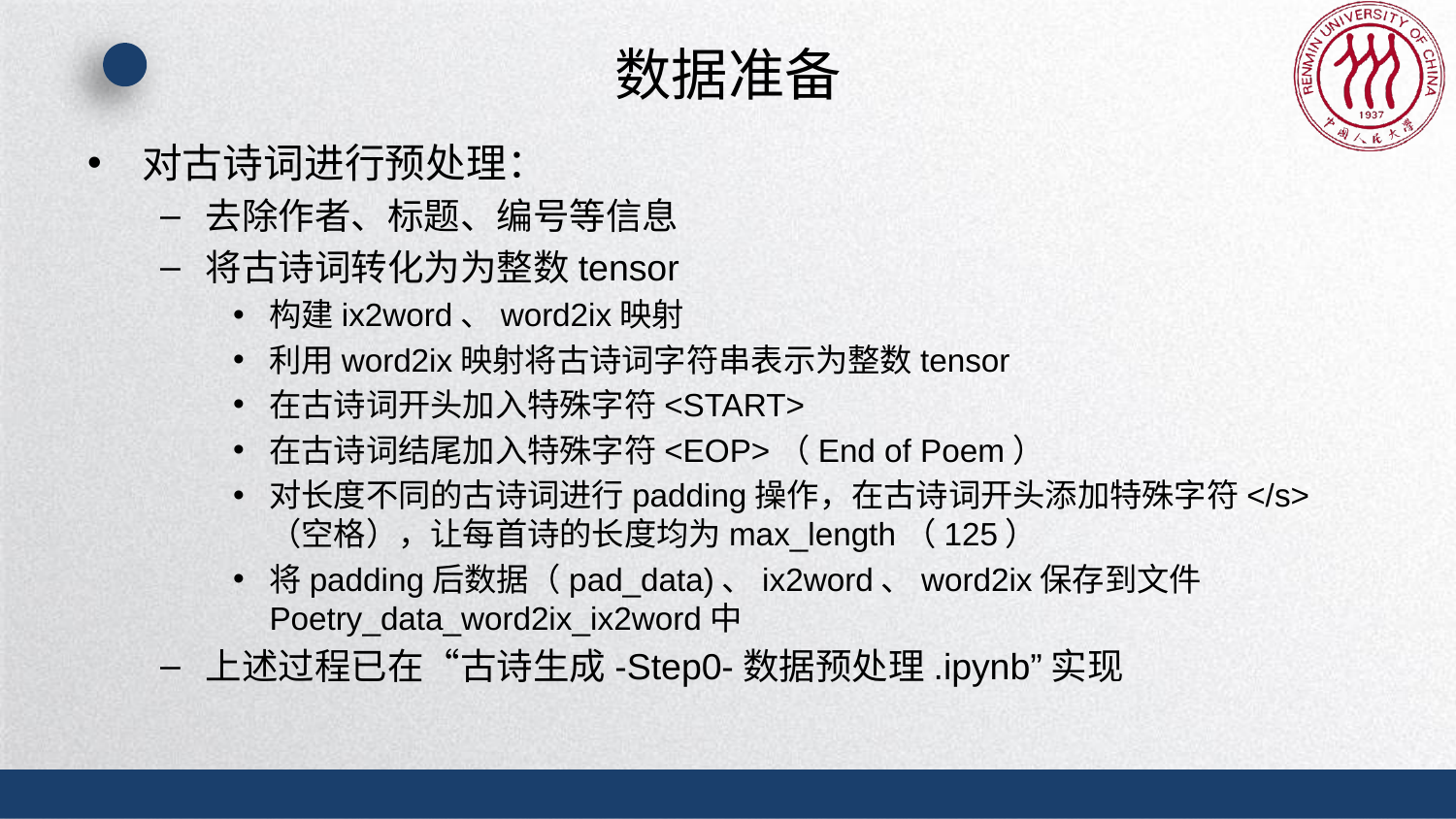

# 数据准备
对古诗词进行预处理：
去除作者、标题、编号等信息
将古诗词转化为为整数tensor
构建ix2word、word2ix映射
利用word2ix映射将古诗词字符串表示为整数tensor
在古诗词开头加入特殊字符<START>
在古诗词结尾加入特殊字符<EOP>（End of Poem）
对长度不同的古诗词进行padding操作，在古诗词开头添加特殊字符</s>（空格），让每首诗的长度均为max_length（125）
将padding后数据（pad_data)、ix2word、word2ix保存到文件Poetry_data_word2ix_ix2word中
上述过程已在“古诗生成-Step0-数据预处理.ipynb”实现